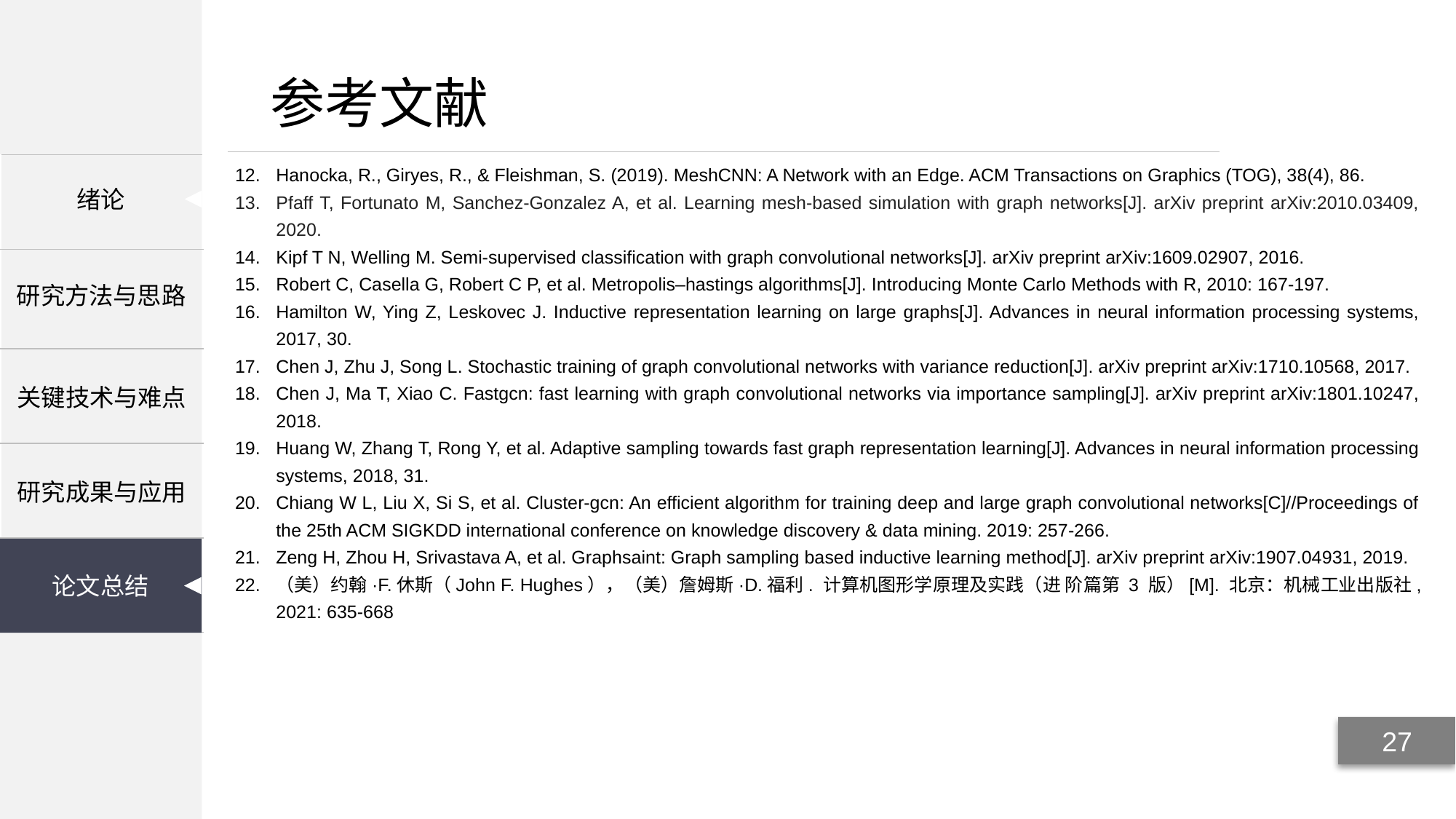

Hanocka, R., Giryes, R., & Fleishman, S. (2019). MeshCNN: A Network with an Edge. ACM Transactions on Graphics (TOG), 38(4), 86.
Pfaff T, Fortunato M, Sanchez-Gonzalez A, et al. Learning mesh-based simulation with graph networks[J]. arXiv preprint arXiv:2010.03409, 2020.
Kipf T N, Welling M. Semi-supervised classification with graph convolutional networks[J]. arXiv preprint arXiv:1609.02907, 2016.
Robert C, Casella G, Robert C P, et al. Metropolis–hastings algorithms[J]. Introducing Monte Carlo Methods with R, 2010: 167-197.
Hamilton W, Ying Z, Leskovec J. Inductive representation learning on large graphs[J]. Advances in neural information processing systems, 2017, 30.
Chen J, Zhu J, Song L. Stochastic training of graph convolutional networks with variance reduction[J]. arXiv preprint arXiv:1710.10568, 2017.
Chen J, Ma T, Xiao C. Fastgcn: fast learning with graph convolutional networks via importance sampling[J]. arXiv preprint arXiv:1801.10247, 2018.
Huang W, Zhang T, Rong Y, et al. Adaptive sampling towards fast graph representation learning[J]. Advances in neural information processing systems, 2018, 31.
Chiang W L, Liu X, Si S, et al. Cluster-gcn: An efficient algorithm for training deep and large graph convolutional networks[C]//Proceedings of the 25th ACM SIGKDD international conference on knowledge discovery & data mining. 2019: 257-266.
Zeng H, Zhou H, Srivastava A, et al. Graphsaint: Graph sampling based inductive learning method[J]. arXiv preprint arXiv:1907.04931, 2019.
（美）约翰·F.休斯（John F. Hughes），（美）詹姆斯·D.福利. 计算机图形学原理及实践（进 阶篇第 3 版）[M]. 北京：机械工业出版社, 2021: 635-668
27